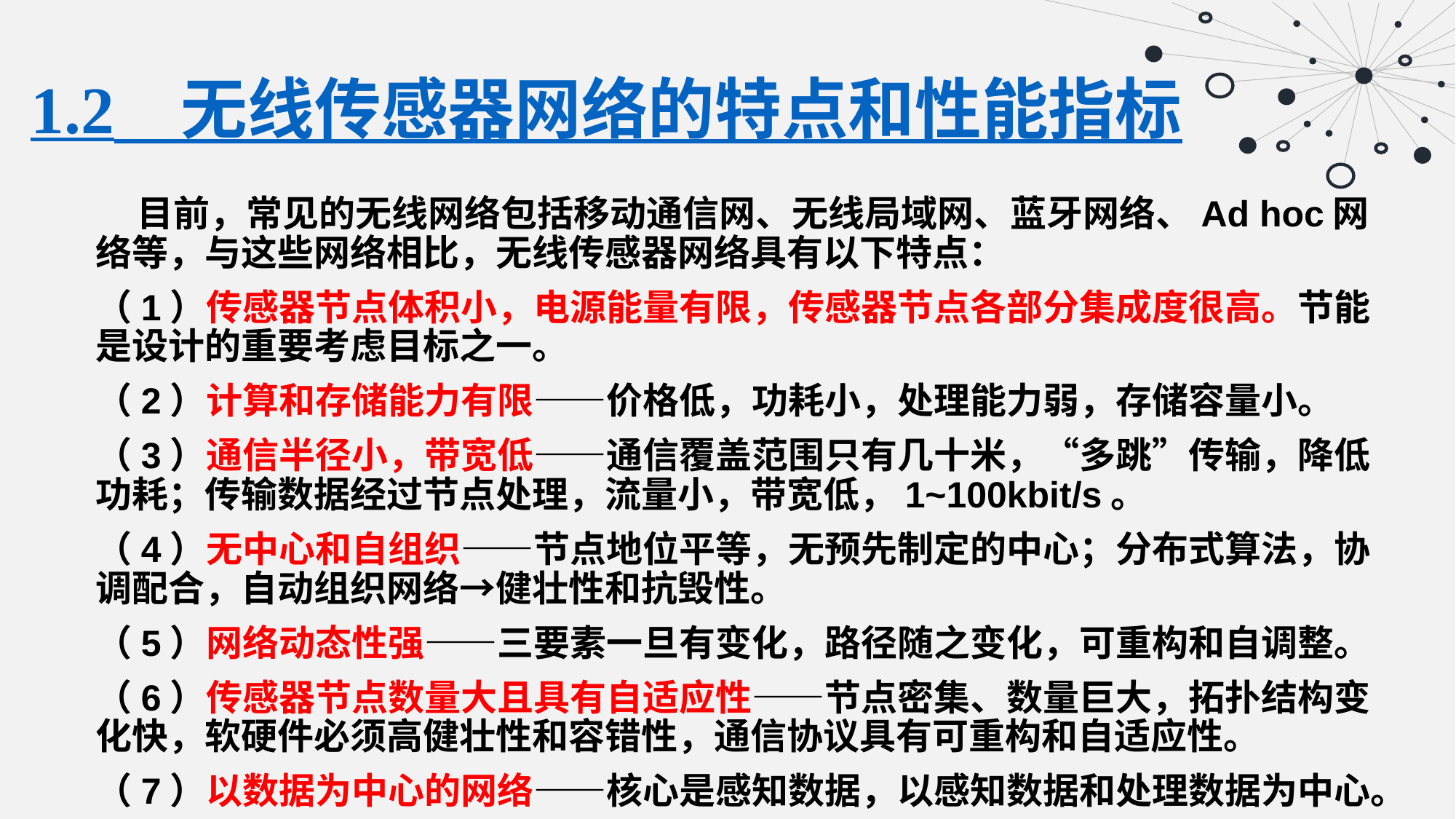

# 1.2　无线传感器网络的特点和性能指标
    目前，常见的无线网络包括移动通信网、无线局域网、蓝牙网络、Ad hoc网络等，与这些网络相比，无线传感器网络具有以下特点：
（1）传感器节点体积小，电源能量有限，传感器节点各部分集成度很高。节能是设计的重要考虑目标之一。
（2）计算和存储能力有限——价格低，功耗小，处理能力弱，存储容量小。
（3）通信半径小，带宽低——通信覆盖范围只有几十米，“多跳”传输，降低功耗；传输数据经过节点处理，流量小，带宽低，1~100kbit/s。
（4）无中心和自组织——节点地位平等，无预先制定的中心；分布式算法，协调配合，自动组织网络→健壮性和抗毁性。
（5）网络动态性强——三要素一旦有变化，路径随之变化，可重构和自调整。
（6）传感器节点数量大且具有自适应性——节点密集、数量巨大，拓扑结构变化快，软硬件必须高健壮性和容错性，通信协议具有可重构和自适应性。
（7）以数据为中心的网络——核心是感知数据，以感知数据和处理数据为中心。